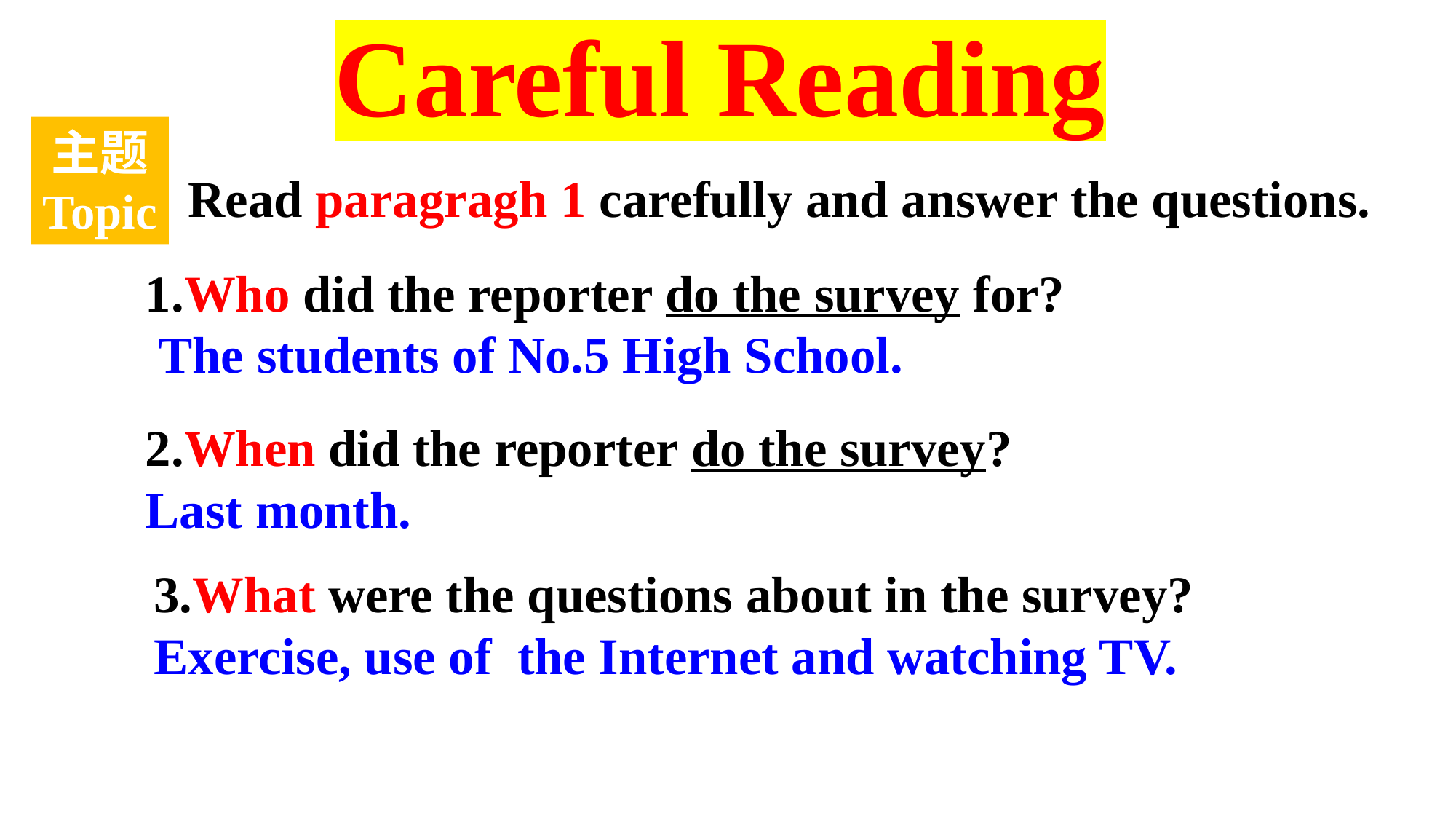

Careful Reading
主题
Topic
Read paragragh 1 carefully and answer the questions.
1.Who did the reporter do the survey for?
 The students of No.5 High School.
2.When did the reporter do the survey?
Last month.
3.What were the questions about in the survey?
Exercise, use of  the Internet and watching TV.